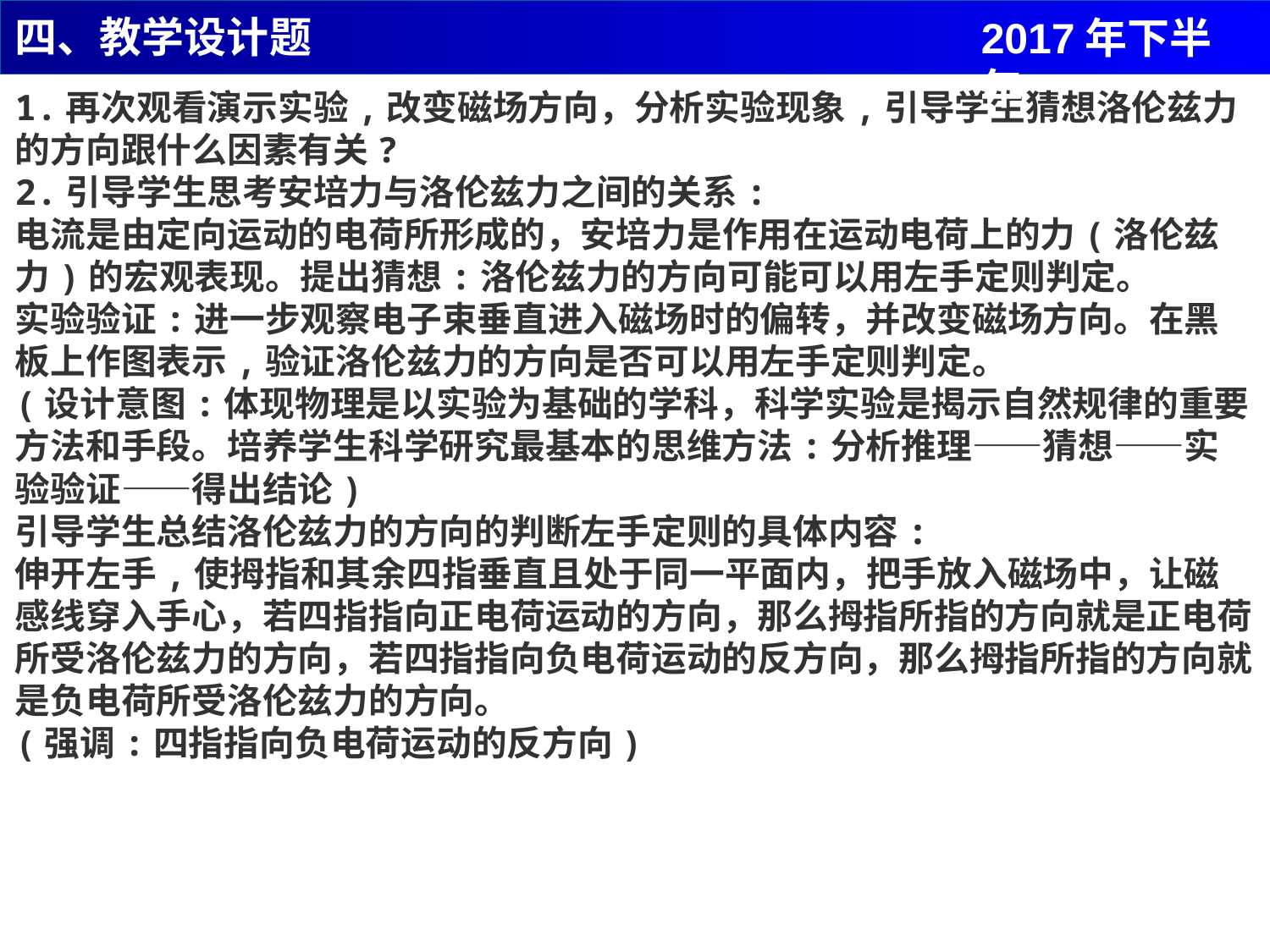

四、教学设计题
2017年下半年
1.再次观看演示实验,改变磁场方向，分析实验现象,引导学生猜想洛伦兹力的方向跟什么因素有关?
2.引导学生思考安培力与洛伦兹力之间的关系:
电流是由定向运动的电荷所形成的，安培力是作用在运动电荷上的力(洛伦兹力)的宏观表现。提出猜想:洛伦兹力的方向可能可以用左手定则判定。
实验验证:进一步观察电子束垂直进入磁场时的偏转，并改变磁场方向。在黑板上作图表示,验证洛伦兹力的方向是否可以用左手定则判定。
(设计意图:体现物理是以实验为基础的学科，科学实验是揭示自然规律的重要方法和手段。培养学生科学研究最基本的思维方法:分析推理——猜想——实验验证——得出结论)
引导学生总结洛伦兹力的方向的判断左手定则的具体内容:
伸开左手,使拇指和其余四指垂直且处于同一平面内，把手放入磁场中，让磁感线穿入手心，若四指指向正电荷运动的方向，那么拇指所指的方向就是正电荷所受洛伦兹力的方向，若四指指向负电荷运动的反方向，那么拇指所指的方向就是负电荷所受洛伦兹力的方向。
(强调:四指指向负电荷运动的反方向)